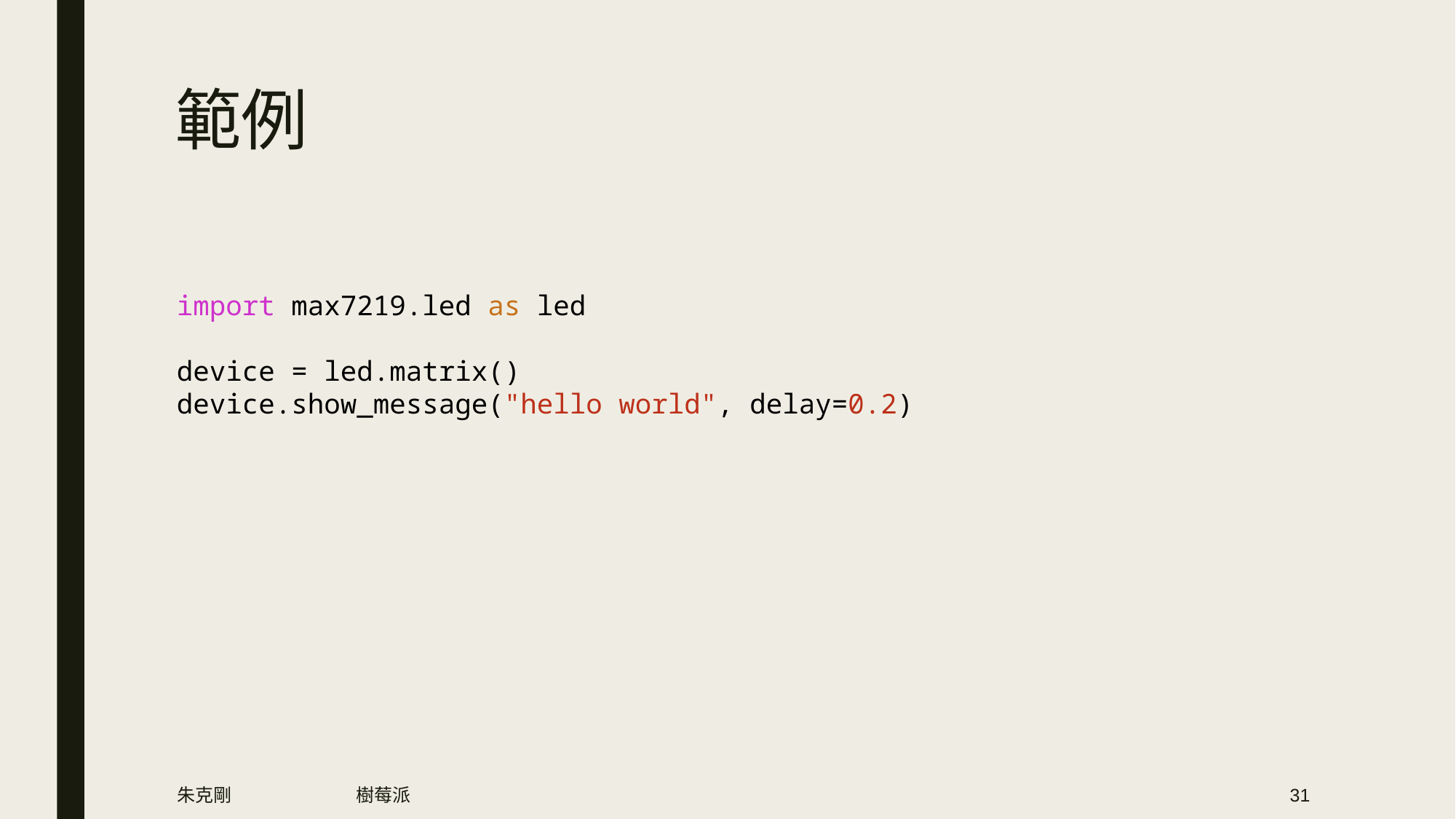

# 範例
import max7219.led as led

device = led.matrix()
device.show_message("hello world", delay=0.2)
朱克剛
樹莓派
31